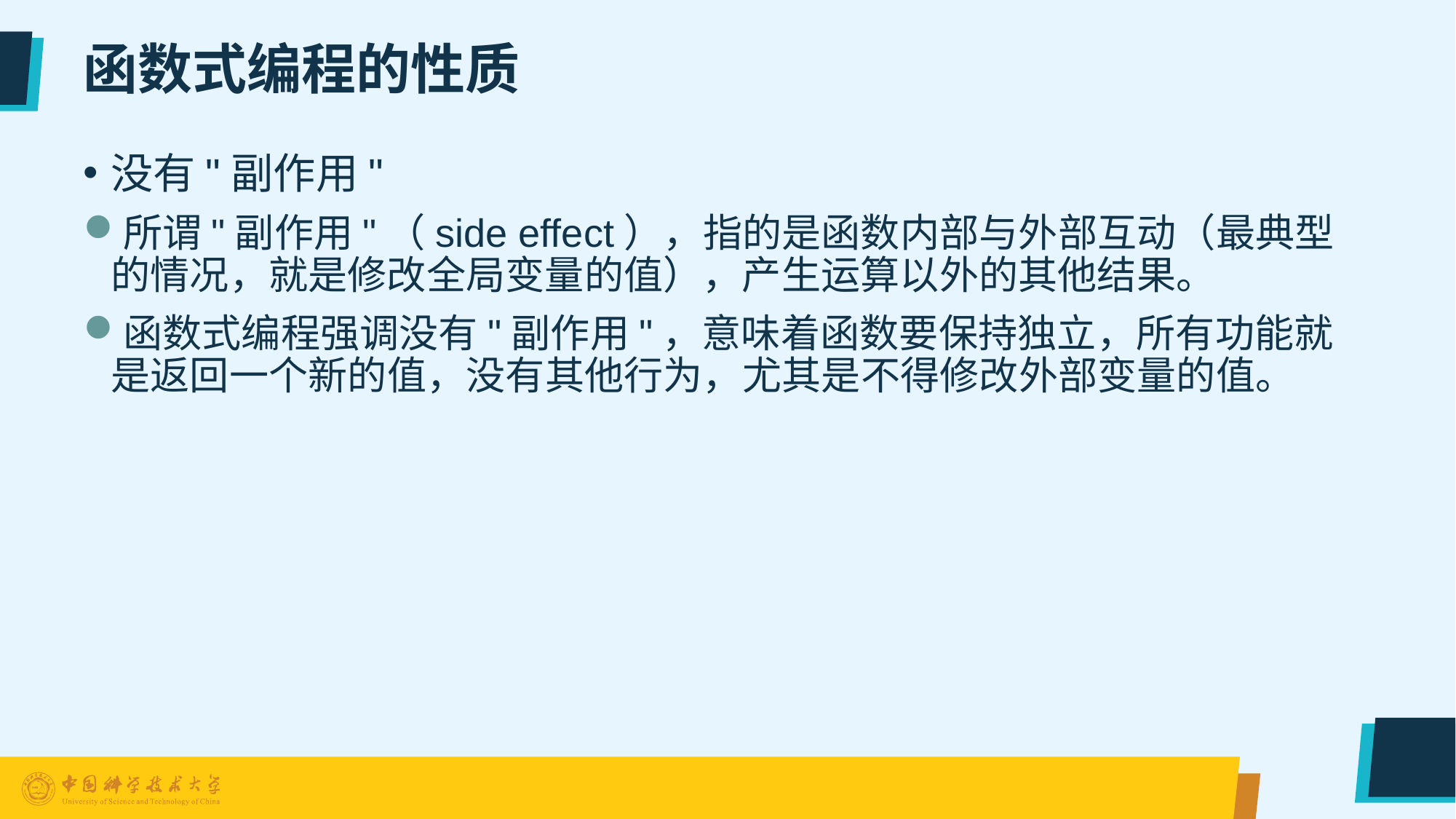

# 函数式编程的性质
没有"副作用"
所谓"副作用"（side effect），指的是函数内部与外部互动（最典型的情况，就是修改全局变量的值），产生运算以外的其他结果。
函数式编程强调没有"副作用"，意味着函数要保持独立，所有功能就是返回一个新的值，没有其他行为，尤其是不得修改外部变量的值。